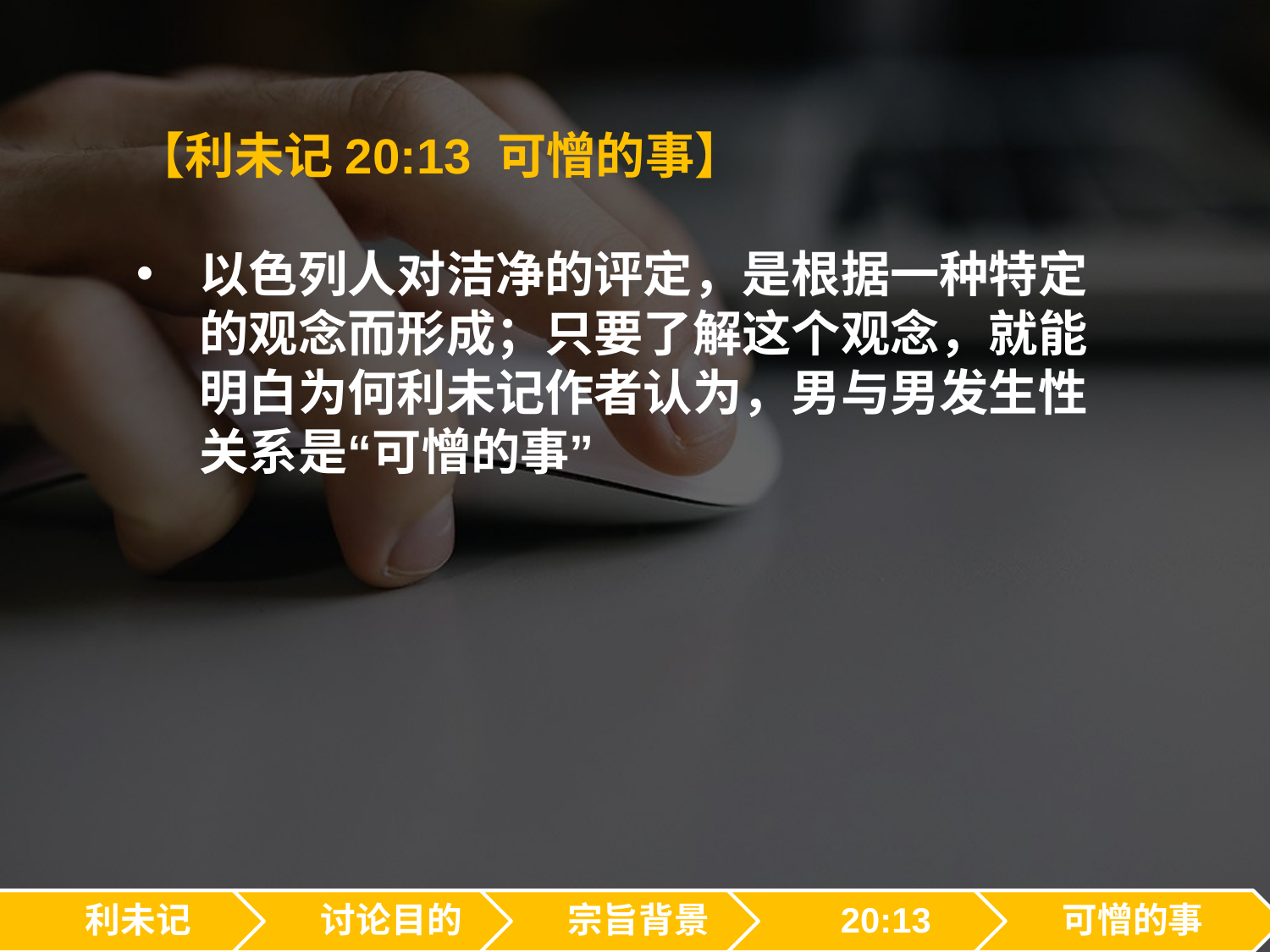

【利未记20:13 可憎的事】

以色列人对洁净的评定，是根据一种特定 的观念而形成；只要了解这个观念，就能 明白为何利未记作者认为，男与男发生性 关系是“可憎的事”

利未记
讨论目的
宗旨背景
20:13
可憎的事